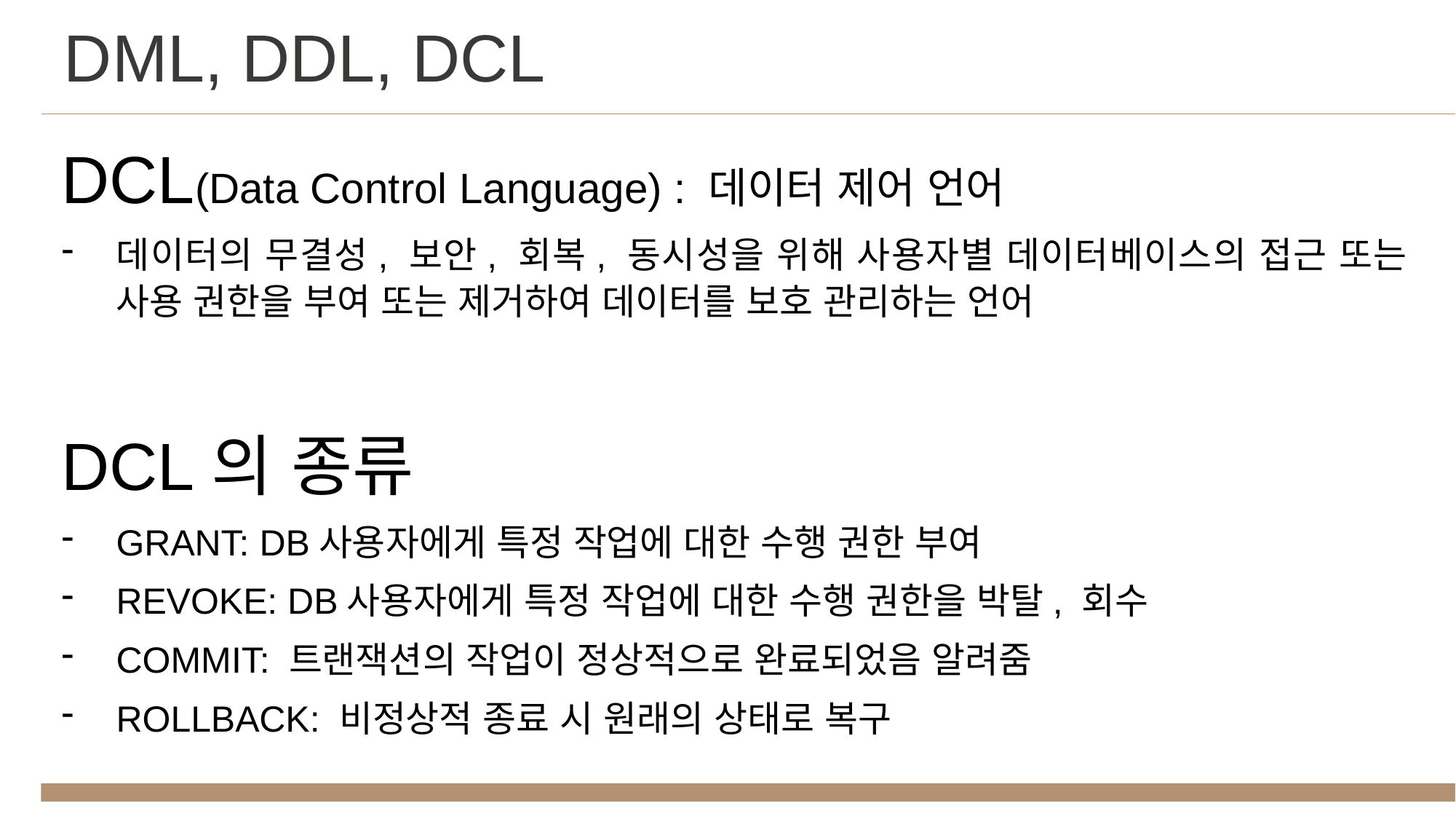

DML, DDL, DCL
DCL(Data Control Language) : 데이터 제어 언어
데이터의 무결성, 보안, 회복, 동시성을 위해 사용자별 데이터베이스의 접근 또는 사용 권한을 부여 또는 제거하여 데이터를 보호 관리하는 언어
DCL의 종류
GRANT: DB사용자에게 특정 작업에 대한 수행 권한 부여
REVOKE: DB사용자에게 특정 작업에 대한 수행 권한을 박탈, 회수
COMMIT: 트랜잭션의 작업이 정상적으로 완료되었음 알려줌
ROLLBACK: 비정상적 종료 시 원래의 상태로 복구